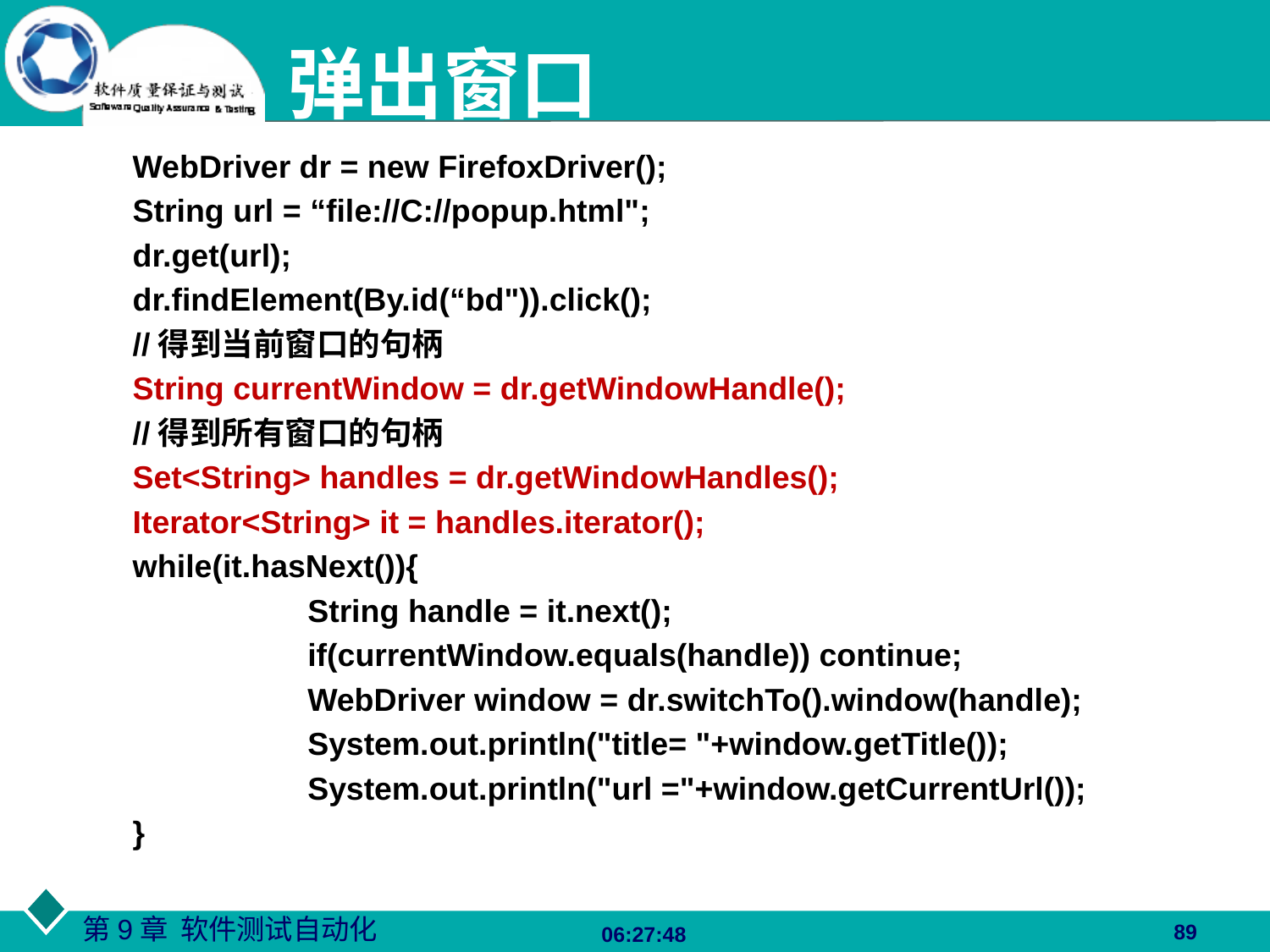

# 弹出窗口
WebDriver dr = new FirefoxDriver();
String url = “file://C://popup.html";
dr.get(url);
dr.findElement(By.id(“bd")).click();
//得到当前窗口的句柄
String currentWindow = dr.getWindowHandle();
//得到所有窗口的句柄
Set<String> handles = dr.getWindowHandles();
Iterator<String> it = handles.iterator();
while(it.hasNext()){
		String handle = it.next();
		if(currentWindow.equals(handle)) continue;
		WebDriver window = dr.switchTo().window(handle);
		System.out.println("title= "+window.getTitle());
		System.out.println("url ="+window.getCurrentUrl());
}
89
06:27:48